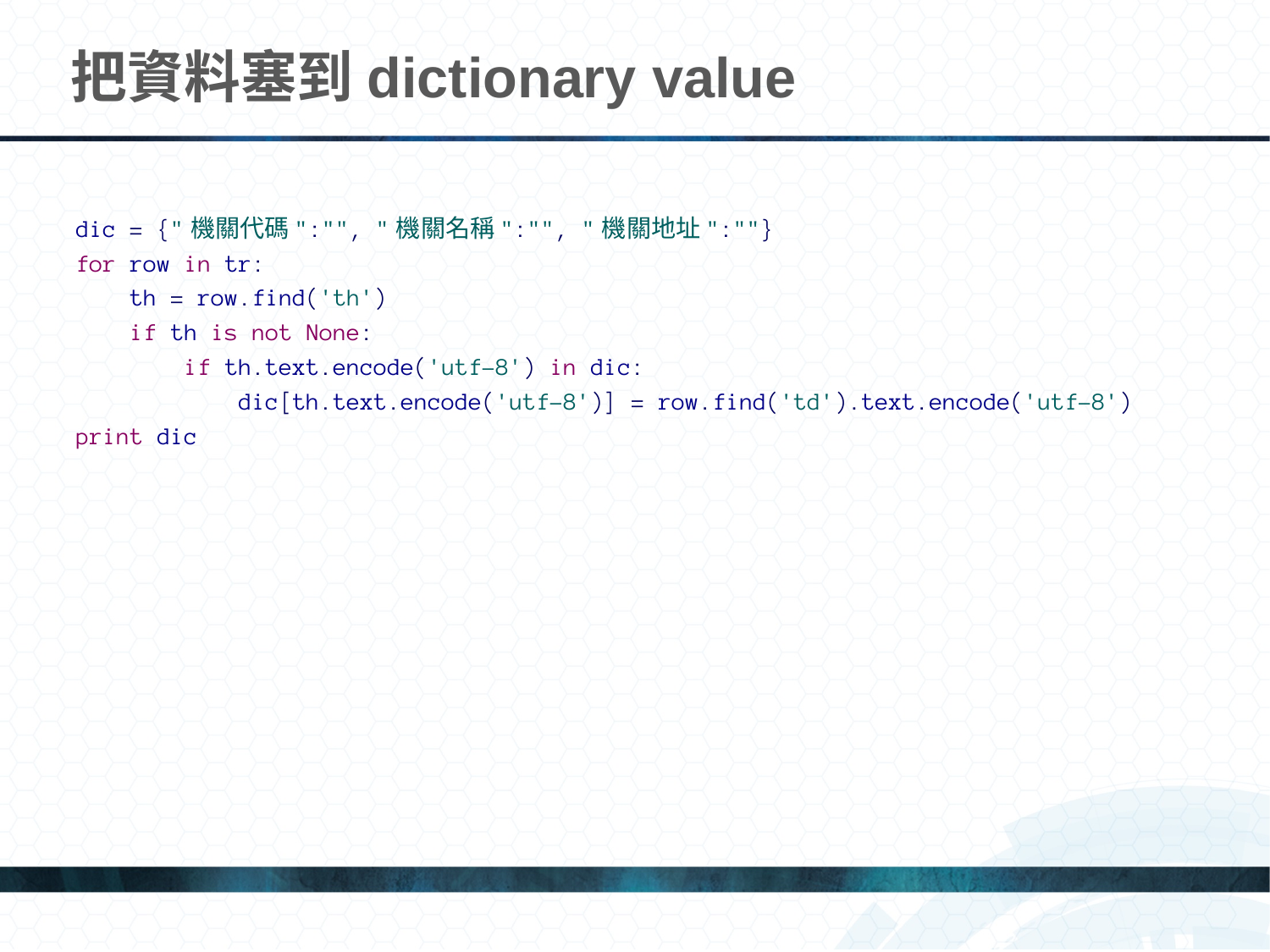

# 把資料塞到dictionary value
dic = {"機關代碼":"", "機關名稱":"", "機關地址":""}
for row in tr:
    th = row.find('th')
    if th is not None:
        if th.text.encode('utf-8') in dic:
            dic[th.text.encode('utf-8')] = row.find('td').text.encode('utf-8')
print dic